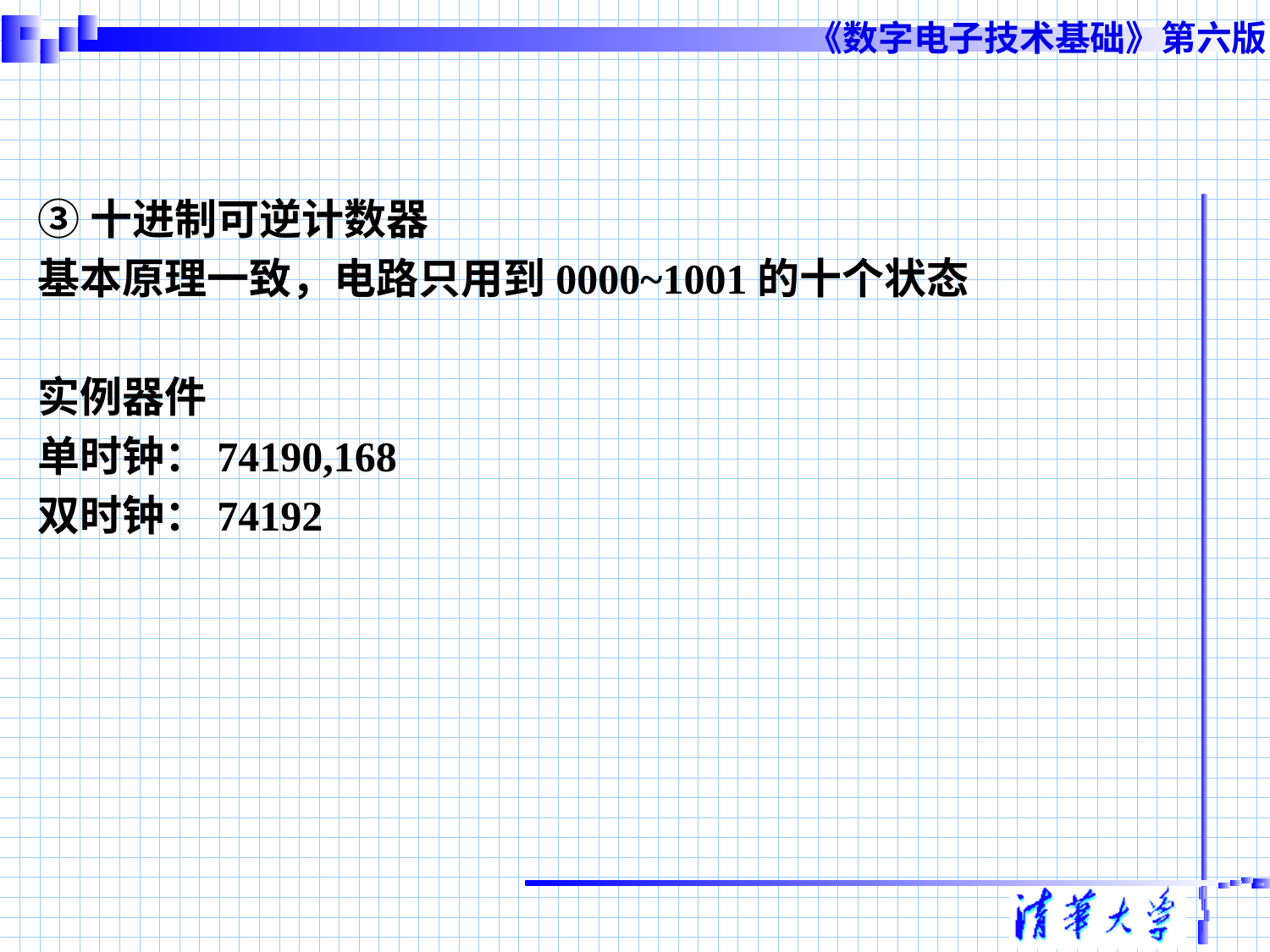

③十进制可逆计数器
基本原理一致，电路只用到0000~1001的十个状态

实例器件
单时钟：74190,168
双时钟：74192